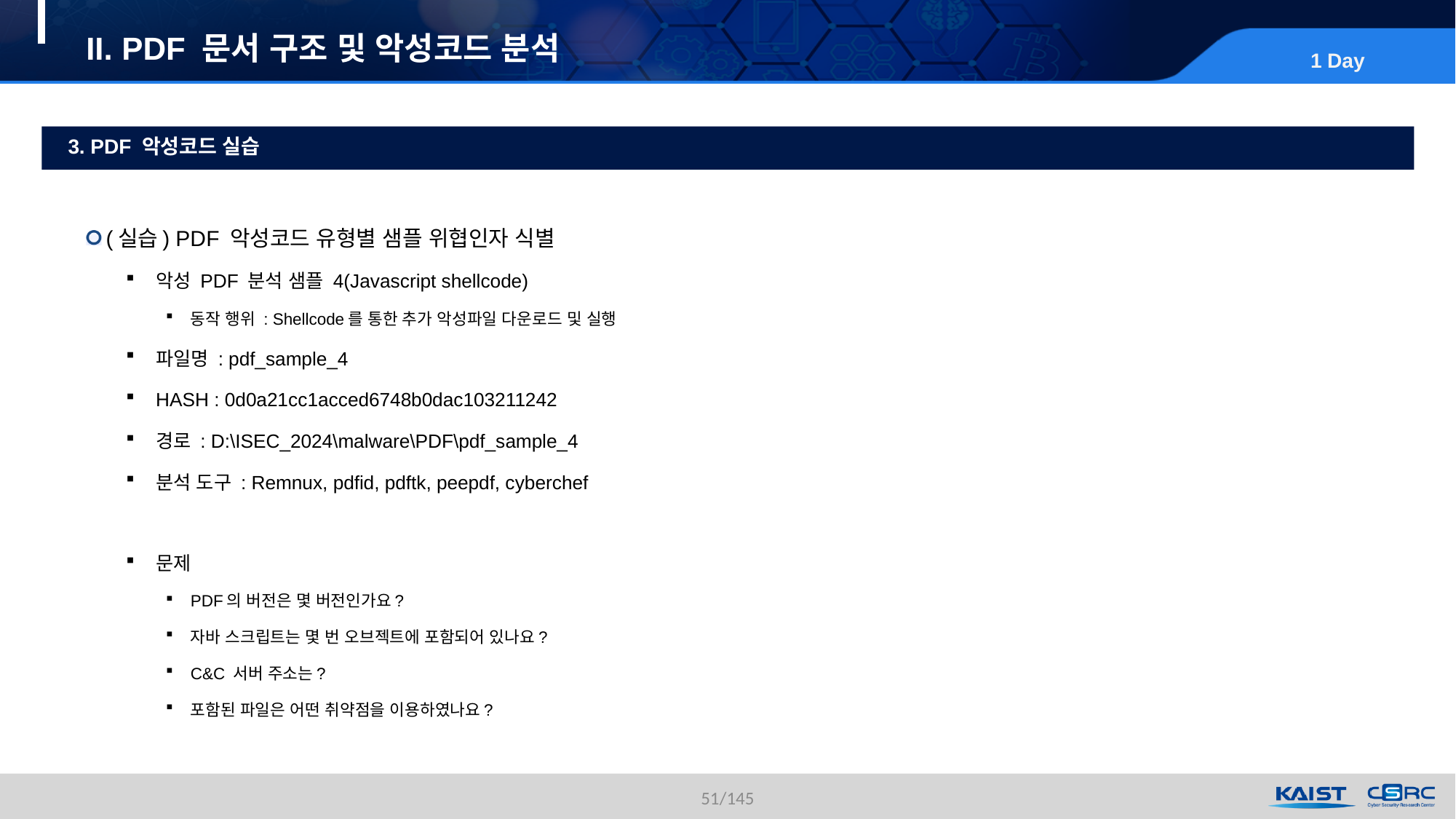

# II. PDF 문서 구조 및 악성코드 분석
3. PDF 악성코드 실습
(실습) PDF 악성코드 유형별 샘플 위협인자 식별
악성 PDF 분석 샘플 4(Javascript shellcode)
동작 행위 : Shellcode를 통한 추가 악성파일 다운로드 및 실행
파일명 : pdf_sample_4
HASH : 0d0a21cc1acced6748b0dac103211242
경로 : D:\ISEC_2024\malware\PDF\pdf_sample_4
분석 도구 : Remnux, pdfid, pdftk, peepdf, cyberchef

문제
PDF의 버전은 몇 버전인가요?
자바 스크립트는 몇 번 오브젝트에 포함되어 있나요?
C&C 서버 주소는?
포함된 파일은 어떤 취약점을 이용하였나요?

51/145